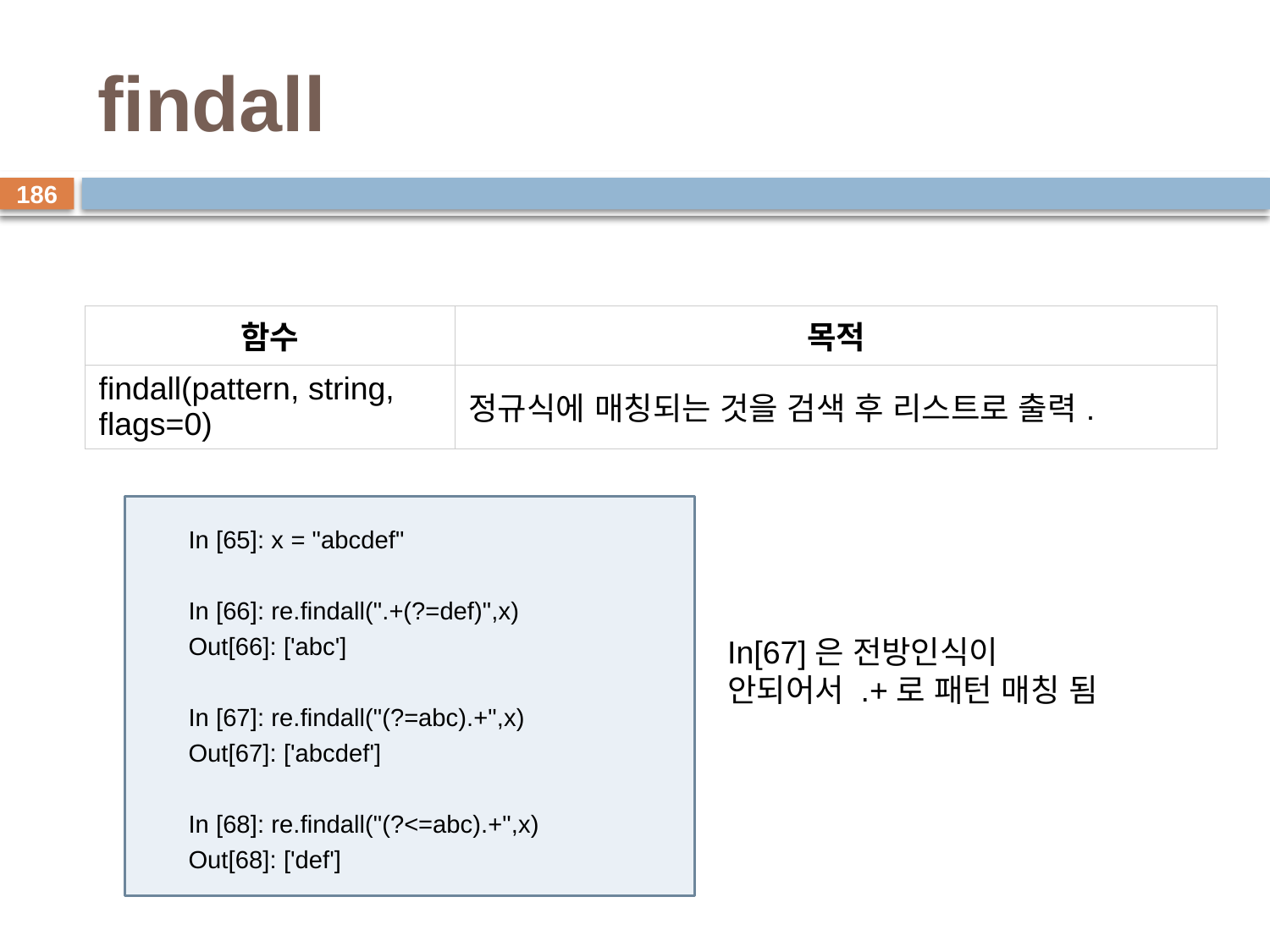

# findall
186
| 함수 | 목적 |
| --- | --- |
| findall(pattern, string, flags=0) | 정규식에 매칭되는 것을 검색 후 리스트로 출력. |
In [65]: x = "abcdef"

In [66]: re.findall(".+(?=def)",x)
Out[66]: ['abc']

In [67]: re.findall("(?=abc).+",x)
Out[67]: ['abcdef']

In [68]: re.findall("(?<=abc).+",x)
Out[68]: ['def']
In[67]은 전방인식이 안되어서 .+로 패턴 매칭 됨